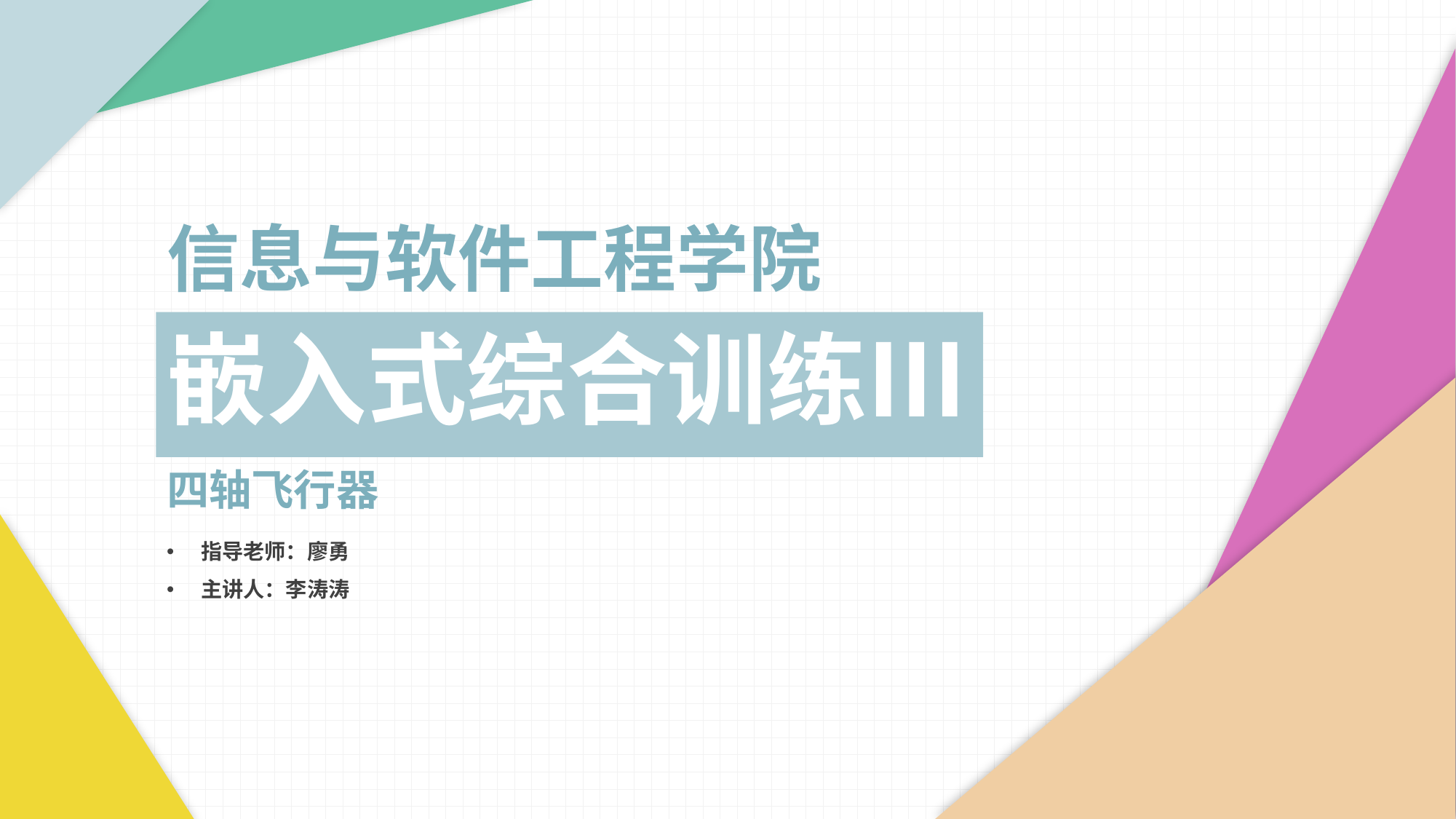

信息与软件工程学院
嵌入式综合训练Ⅲ
四轴飞行器
指导老师：廖勇
主讲人：李涛涛